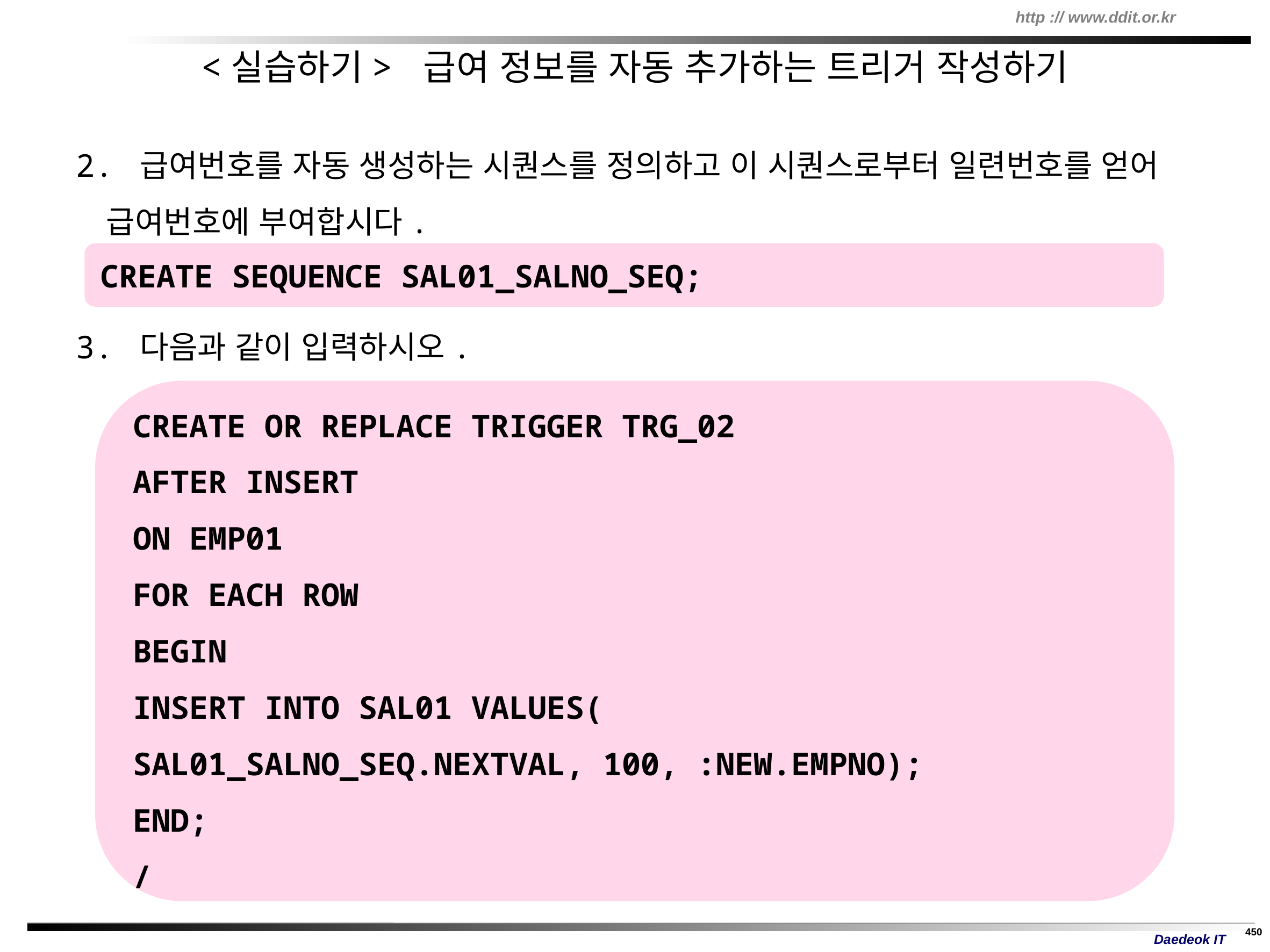

# <실습하기> 급여 정보를 자동 추가하는 트리거 작성하기
2. 급여번호를 자동 생성하는 시퀀스를 정의하고 이 시퀀스로부터 일련번호를 얻어 급여번호에 부여합시다.

3. 다음과 같이 입력하시오.

CREATE SEQUENCE SAL01_SALNO_SEQ;
CREATE OR REPLACE TRIGGER TRG_02
AFTER INSERT
ON EMP01
FOR EACH ROW
BEGIN
INSERT INTO SAL01 VALUES(
SAL01_SALNO_SEQ.NEXTVAL, 100, :NEW.EMPNO);
END;
/